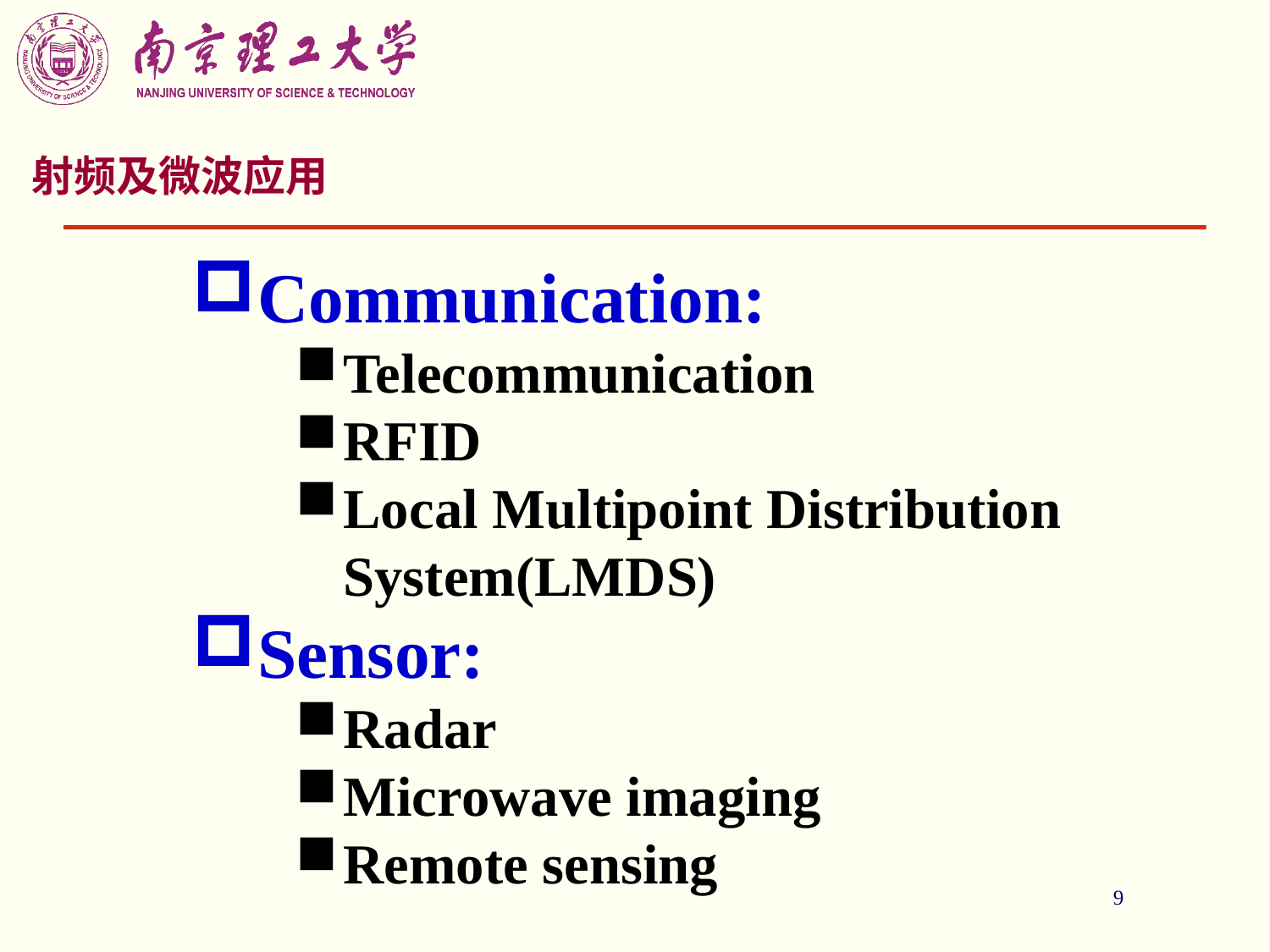

射频及微波应用
Communication:
Telecommunication
RFID
Local Multipoint Distribution System(LMDS)
Sensor:
Radar
Microwave imaging
Remote sensing